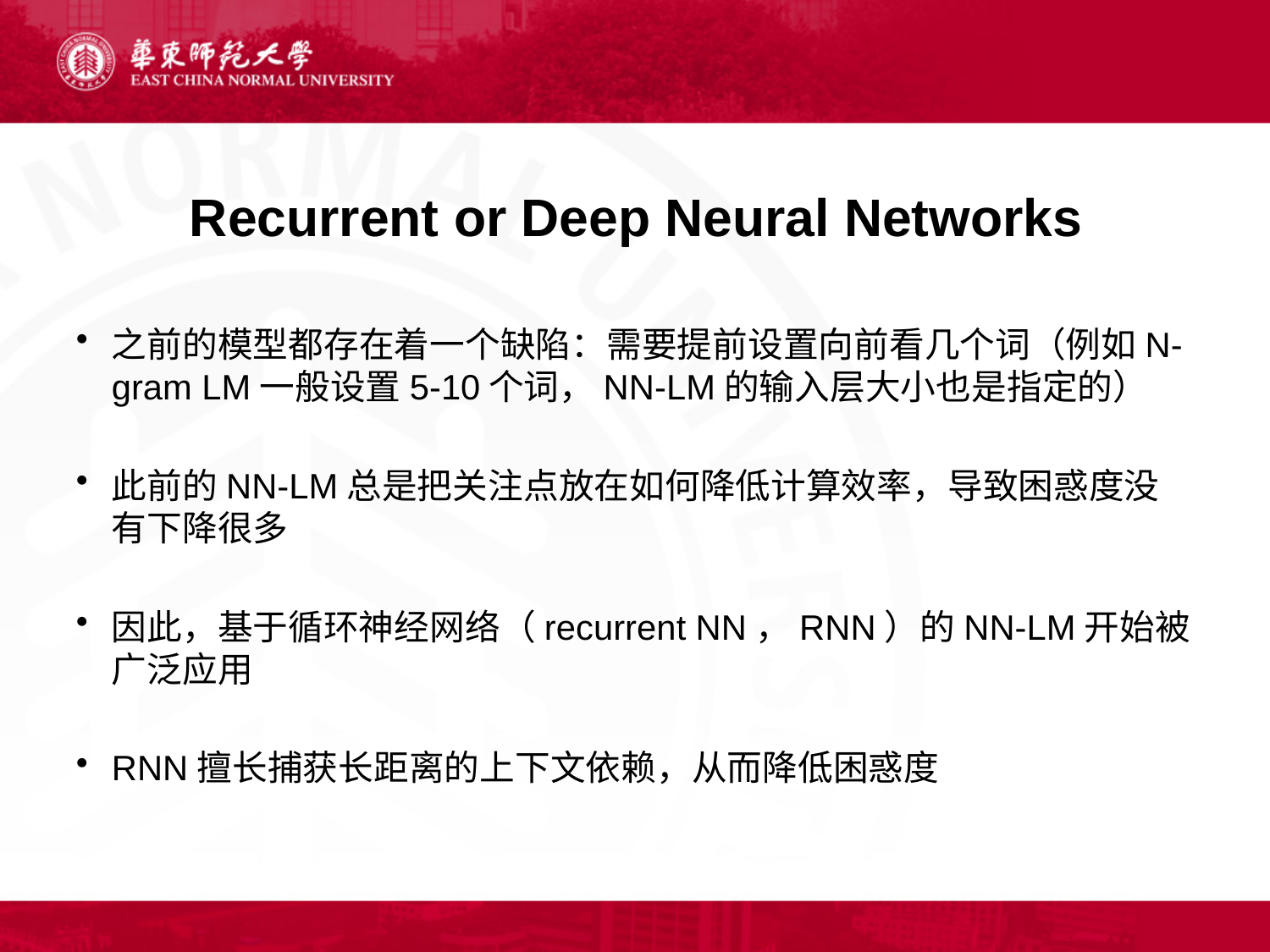

# Recurrent or Deep Neural Networks
之前的模型都存在着一个缺陷：需要提前设置向前看几个词（例如N-gram LM一般设置5-10个词，NN-LM的输入层大小也是指定的）

此前的NN-LM总是把关注点放在如何降低计算效率，导致困惑度没有下降很多

因此，基于循环神经网络（recurrent NN，RNN）的NN-LM开始被广泛应用

RNN擅长捕获长距离的上下文依赖，从而降低困惑度